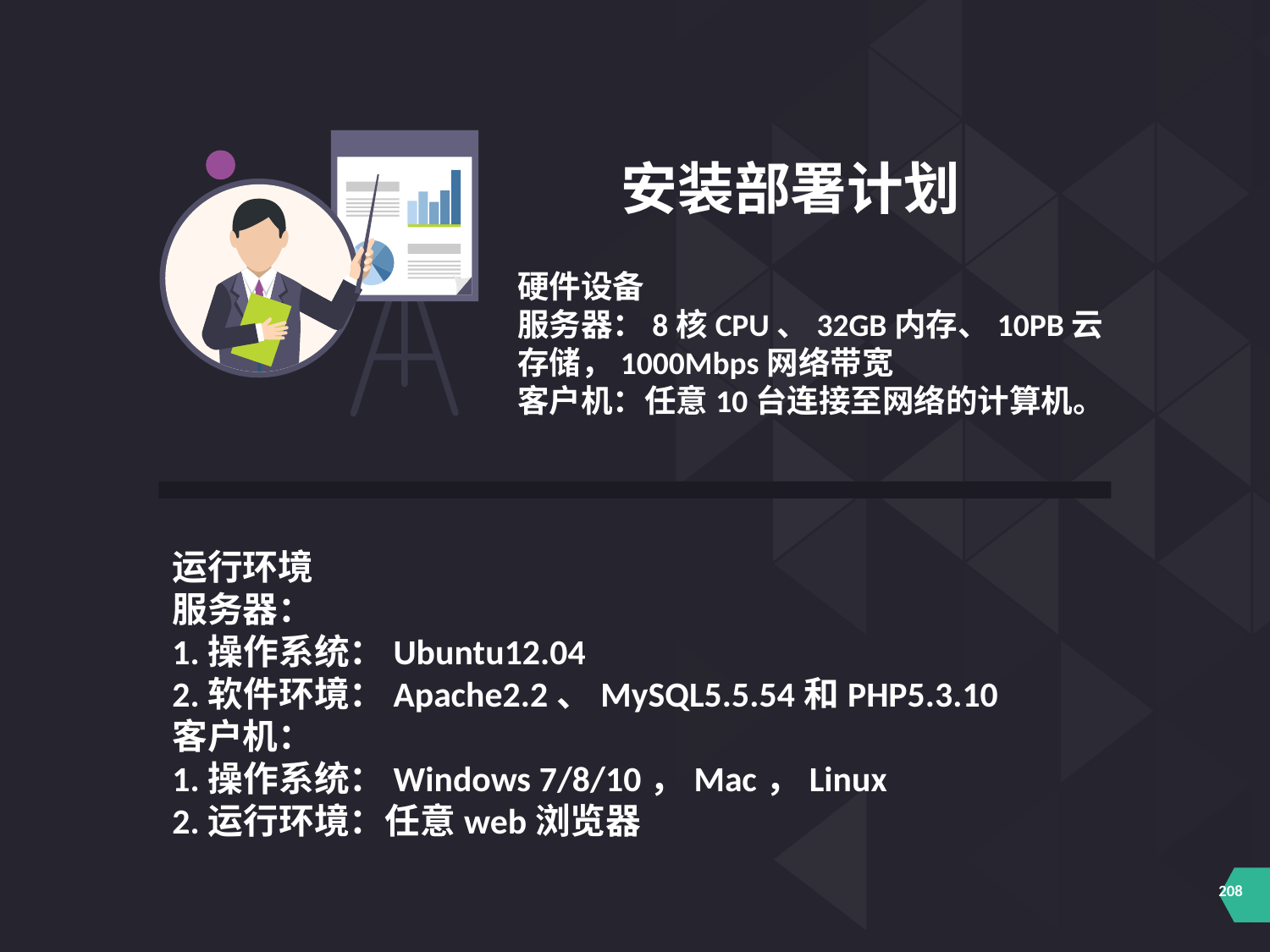

安装部署计划

硬件设备
服务器：8核CPU、32GB内存、10PB云存储，1000Mbps网络带宽
客户机：任意10台连接至网络的计算机。

运行环境
服务器：
1.操作系统：Ubuntu12.04
2.软件环境：Apache2.2、MySQL5.5.54和PHP5.3.10
客户机：
1.操作系统：Windows 7/8/10，Mac，Linux
2.运行环境：任意web浏览器